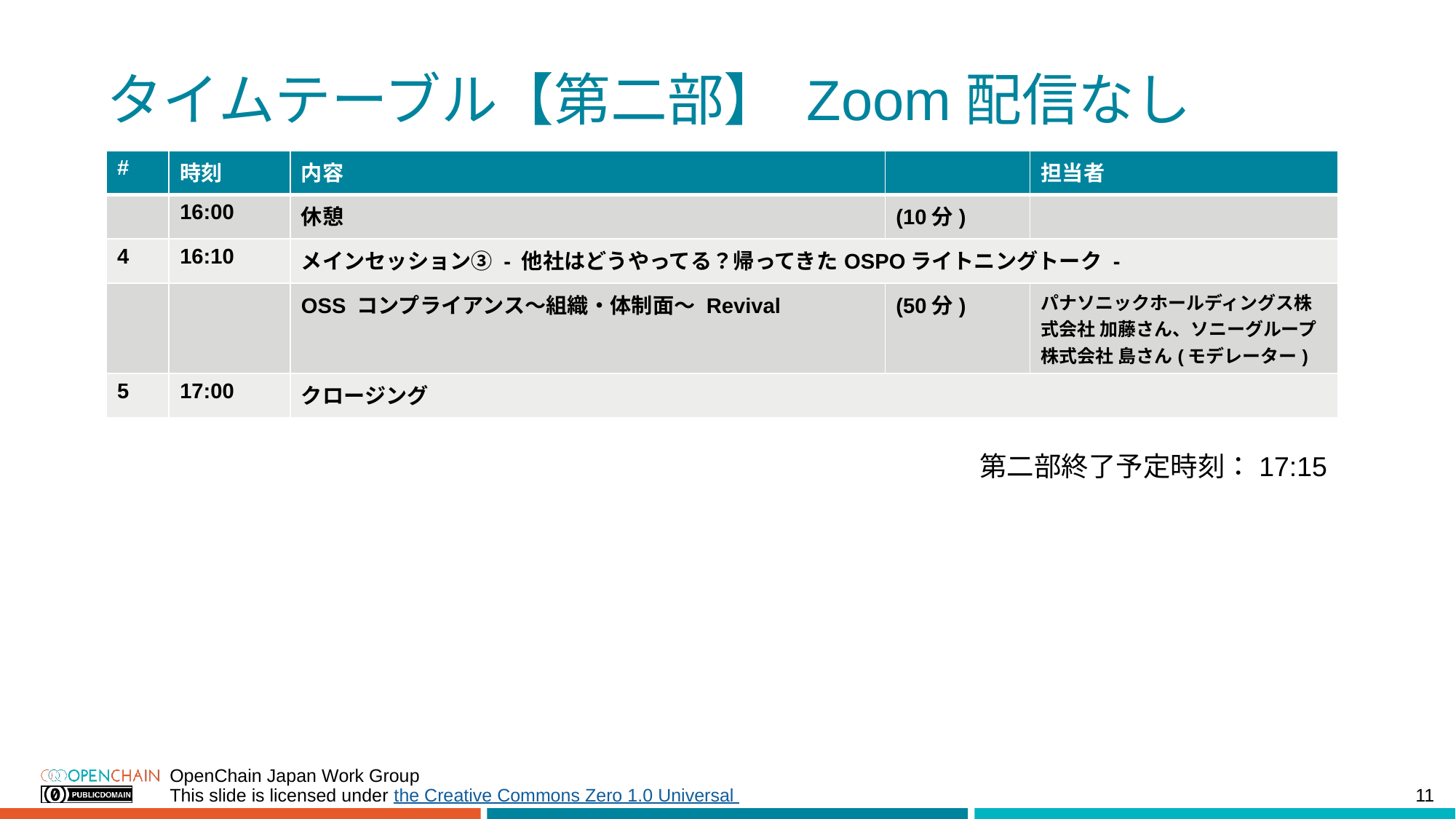

2023年10月全体会合
アジェンダを参考に
ZOOM配信あり/なし
表記を追記しました
# タイムテーブル【第二部】 Zoom配信なし
| # | 時刻 | 内容 |  | 担当者 |
| --- | --- | --- | --- | --- |
|  | 16:00 | 休憩 | (10分) |  |
| 4 | 16:10 | メインセッション③ - 他社はどうやってる？帰ってきたOSPOライトニングトーク - |  |  |
|  |  | OSS コンプライアンス～組織・体制面～ Revival | (50分) | パナソニックホールディングス株式会社 加藤さん、ソニーグループ株式会社 島さん(モデレーター) |
| 5 | 17:00 | クロージング |  |  |
第二部終了予定時刻：17:15
OpenChain Japan Work Group
11